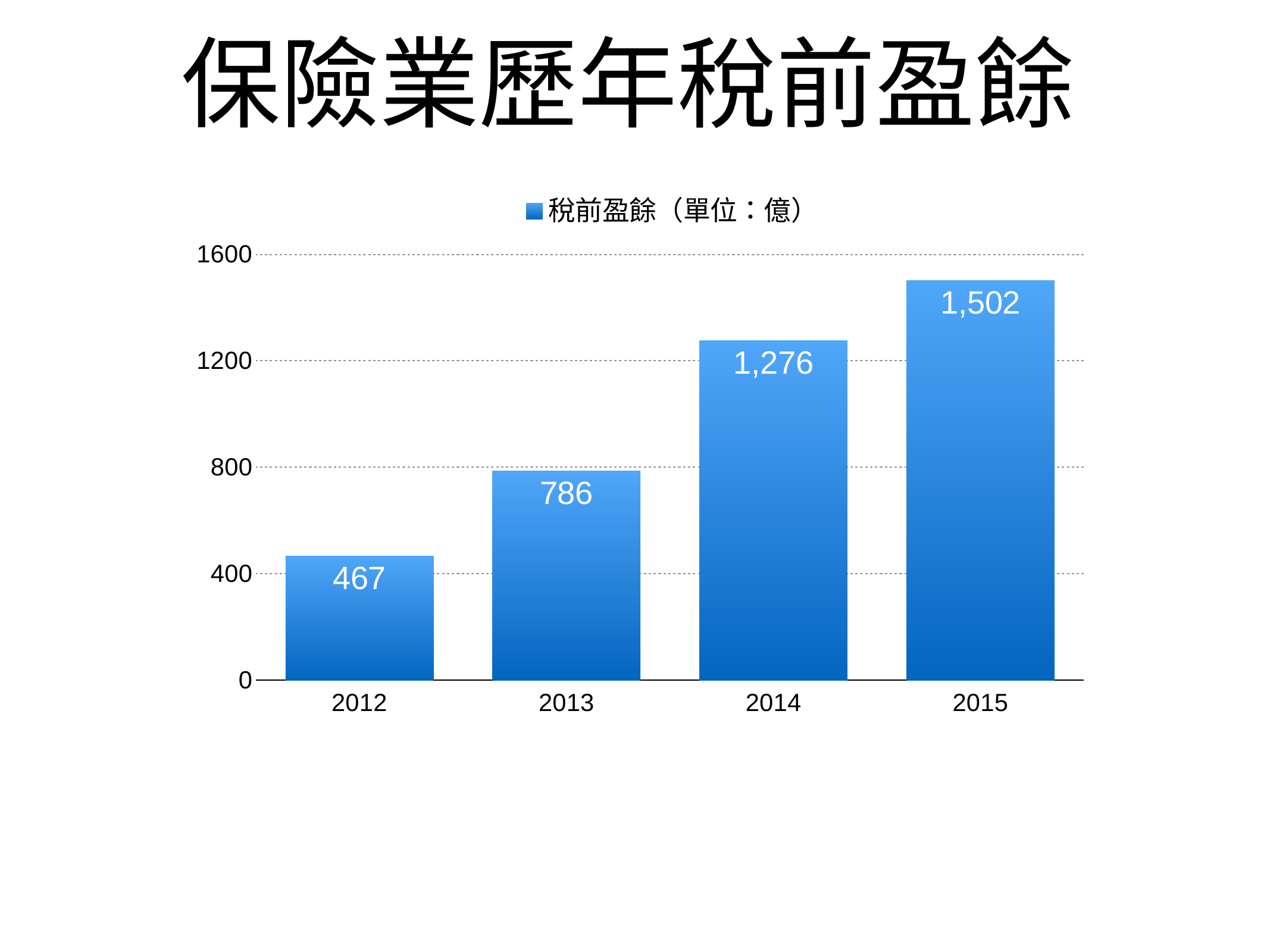

# 保險業歷年稅前盈餘

### Chart

| Category | 稅前盈餘（單位：億） |
|---|---|
| 2012 | 467.0 |
| 2013 | 786.0 |
| 2014 | 1276.0 |
| 2015 | 1502.0 |
3